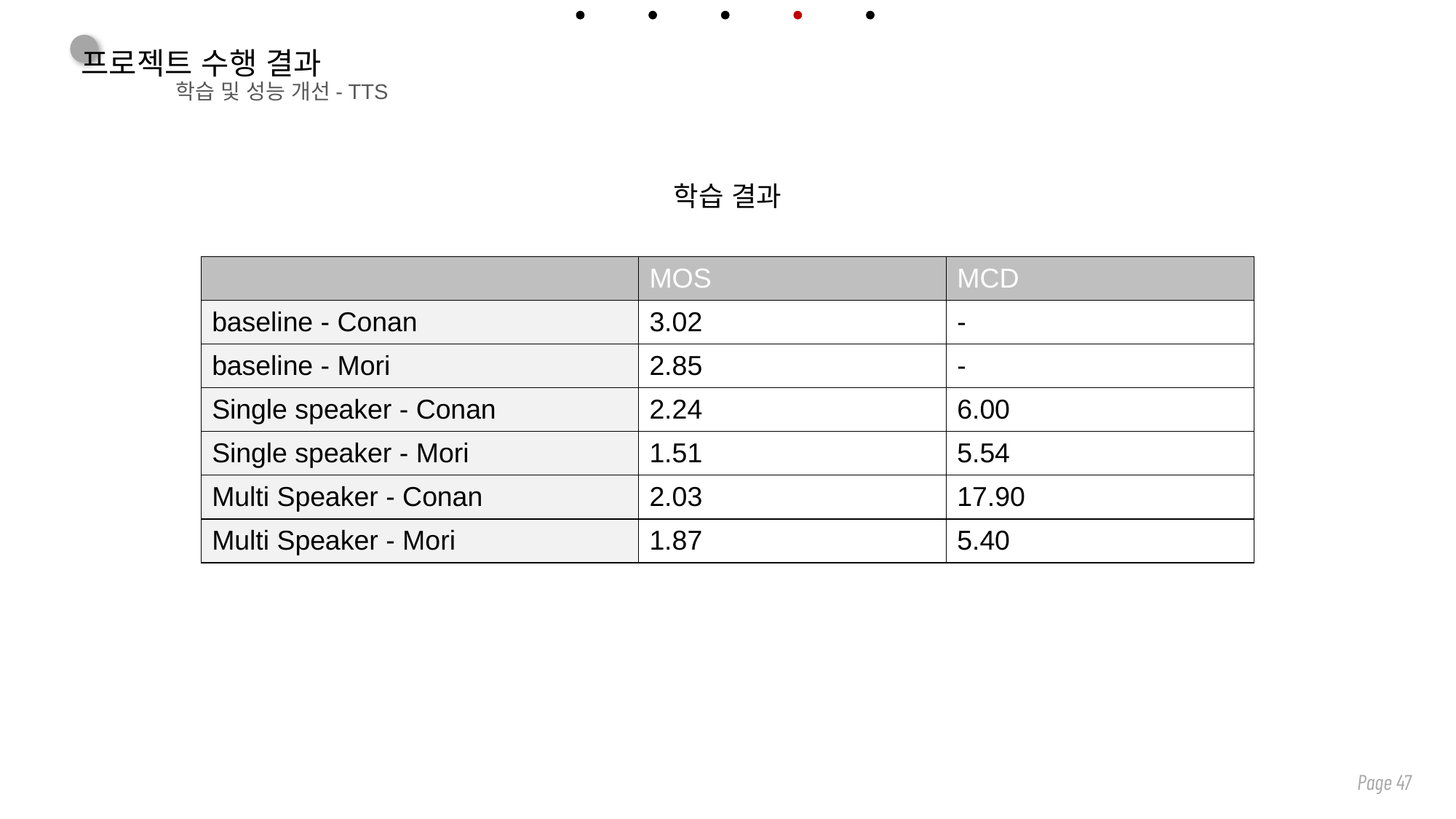

프로젝트 수행 결과
학습 및 성능 개선
- TTS
학습 결과
|  | MOS | MCD |
| --- | --- | --- |
| baseline - Conan | 3.02 | - |
| baseline - Mori | 2.85 | - |
| Single speaker - Conan | 2.24 | 6.00 |
| Single speaker - Mori | 1.51 | 5.54 |
| Multi Speaker - Conan | 2.03 | 17.90 |
| Multi Speaker - Mori | 1.87 | 5.40 |

Page 47